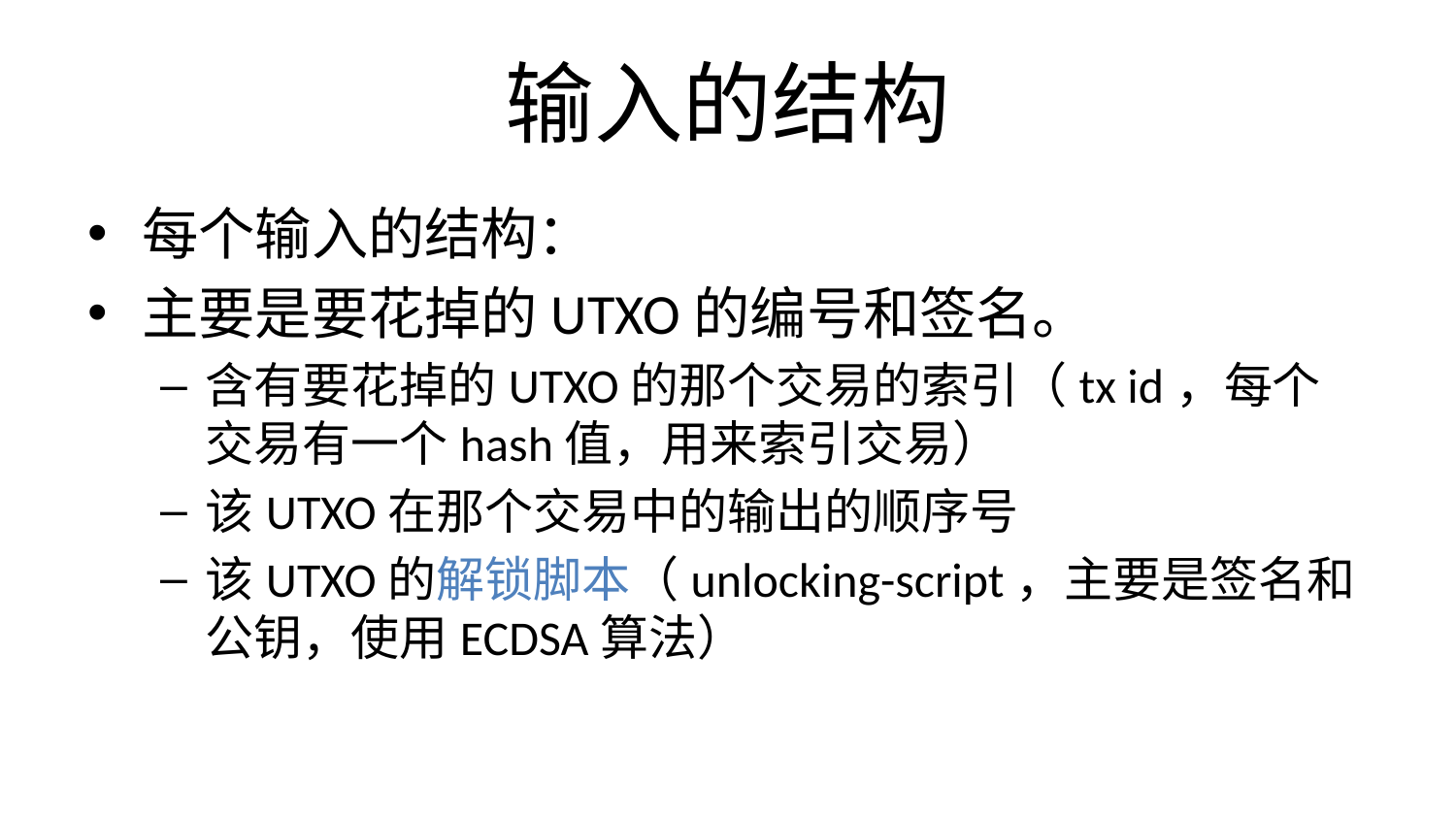

# 输入的结构
每个输入的结构：
主要是要花掉的UTXO的编号和签名。
含有要花掉的UTXO的那个交易的索引（tx id，每个交易有一个hash值，用来索引交易）
该UTXO在那个交易中的输出的顺序号
该UTXO的解锁脚本（unlocking-script，主要是签名和公钥，使用ECDSA算法）